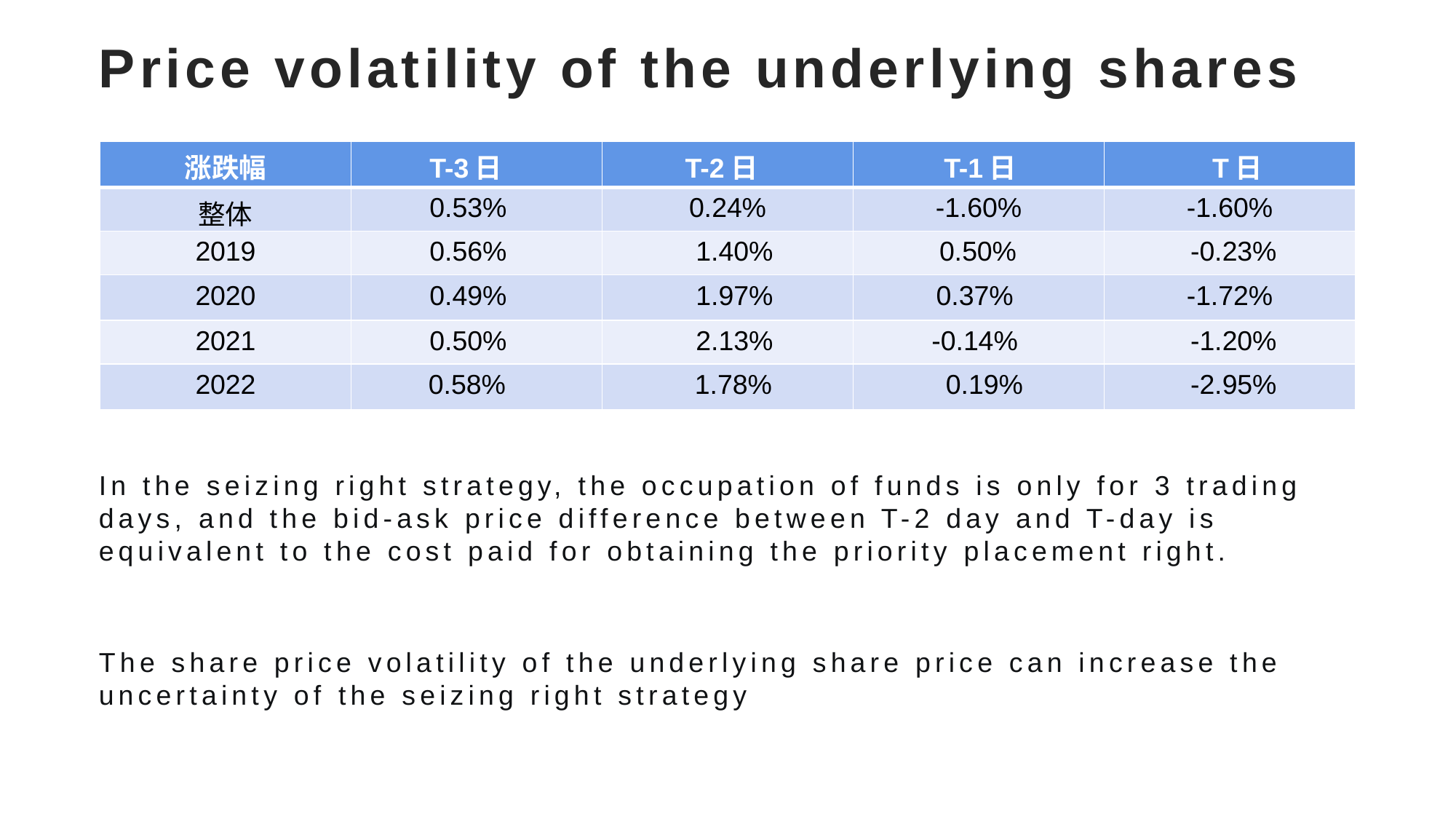

Price volatility of the underlying shares
| 涨跌幅 | T-3日 | T-2日 | T-1日 | T日 |
| --- | --- | --- | --- | --- |
| 整体 | 0.53% | 0.24% | -1.60% | -1.60% |
| 2019 | 0.56% | 1.40% | 0.50% | -0.23% |
| 2020 | 0.49% | 1.97% | 0.37% | -1.72% |
| 2021 | 0.50% | 2.13% | -0.14% | -1.20% |
| 2022 | 0.58% | 1.78% | 0.19% | -2.95% |

In the seizing right strategy, the occupation of funds is only for 3 trading days, and the bid-ask price difference between T-2 day and T-day is equivalent to the cost paid for obtaining the priority placement right.
# The share price volatility of the underlying share price can increase the uncertainty of the seizing right strategy